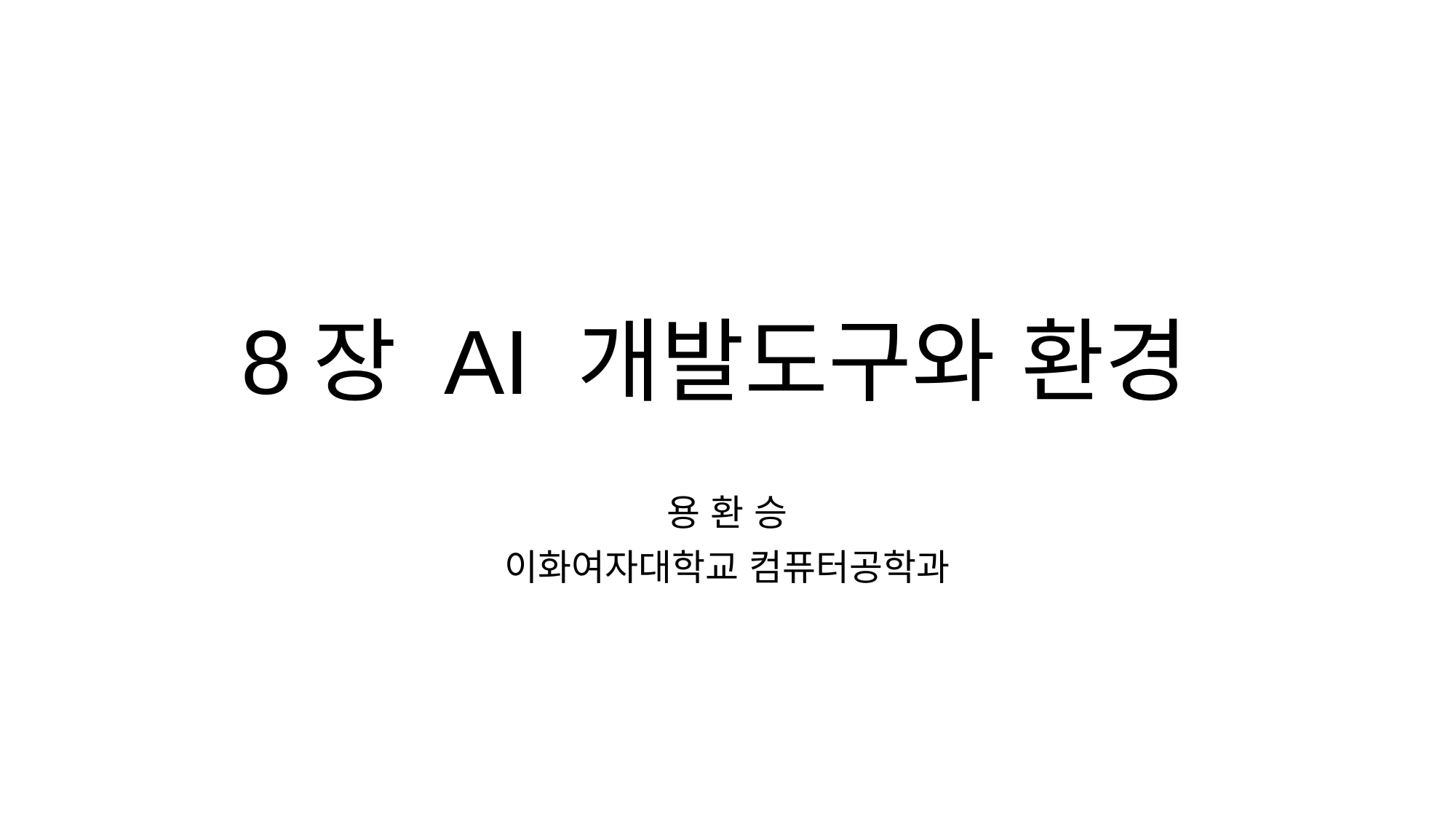

# 8장 AI 개발도구와 환경

용 환 승
이화여자대학교 컴퓨터공학과